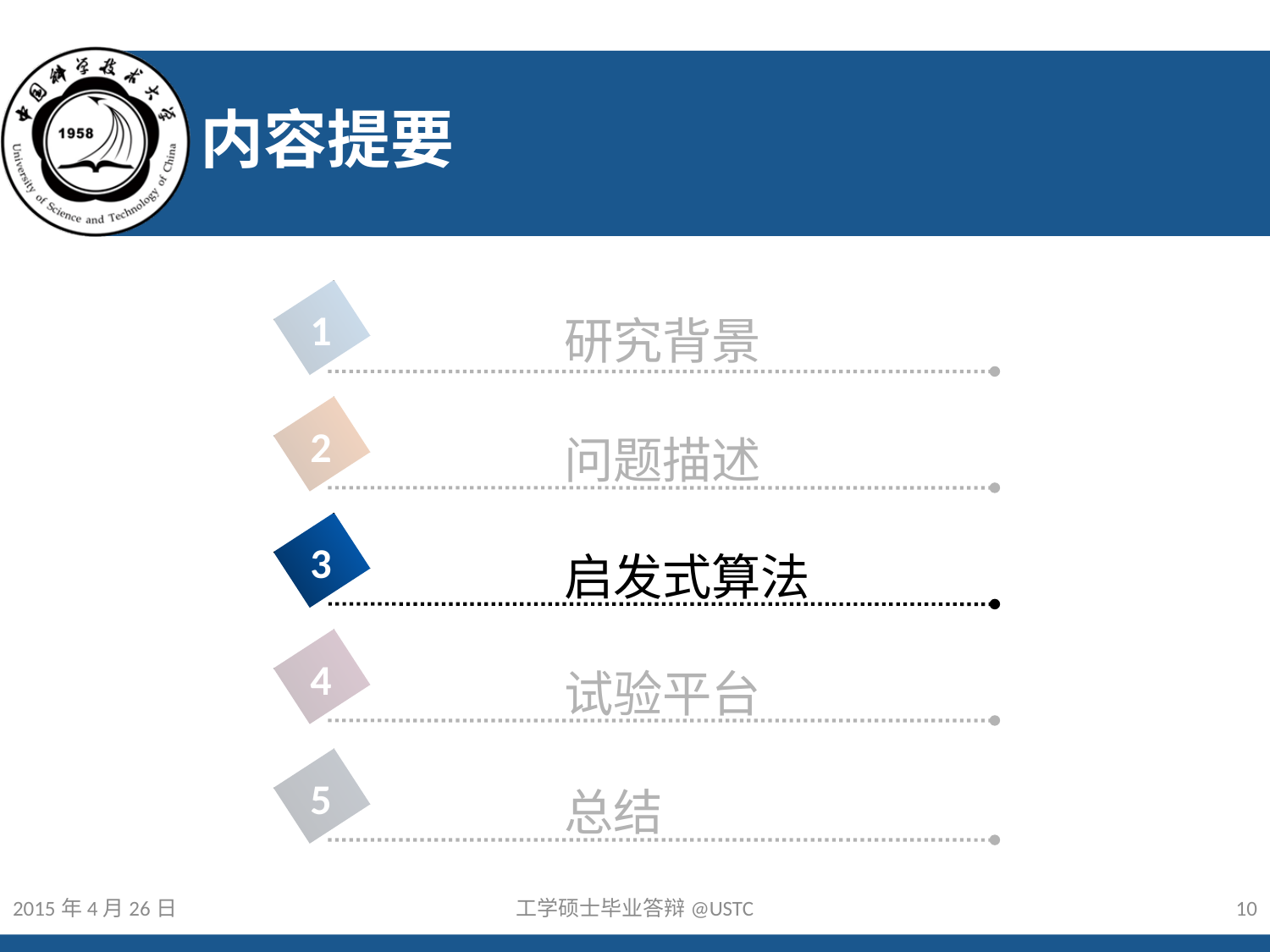

# 内容提要

1
研究背景

2
问题描述

3
启发式算法

4
试验平台

5
总结

2015年4月26日
工学硕士毕业答辩@USTC
10